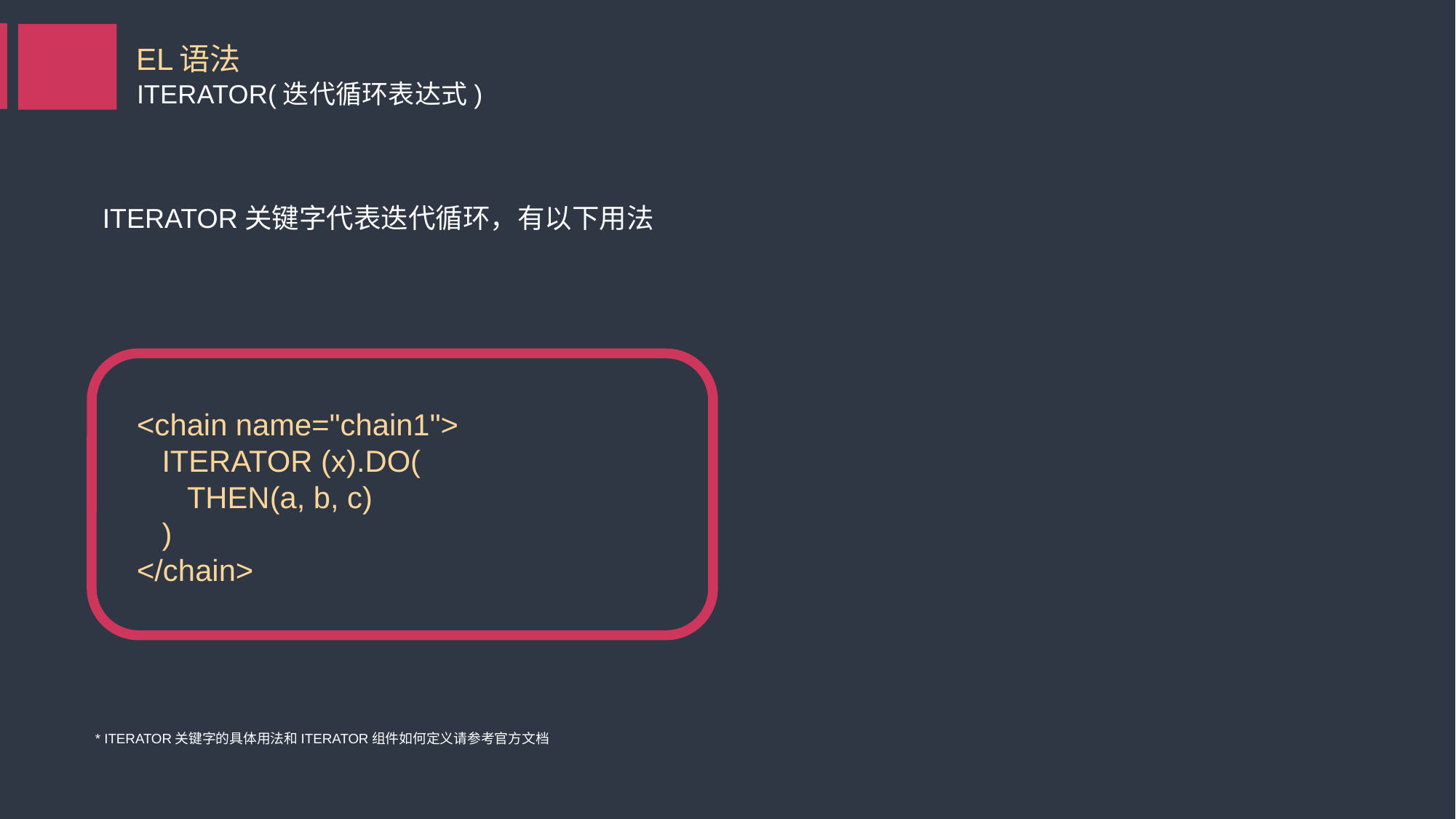

EL语法
ITERATOR(迭代循环表达式)
ITERATOR关键字代表迭代循环，有以下用法

<chain name="chain1">
   ITERATOR (x).DO(
      THEN(a, b, c)
   )
</chain>
* ITERATOR关键字的具体用法和ITERATOR组件如何定义请参考官方文档